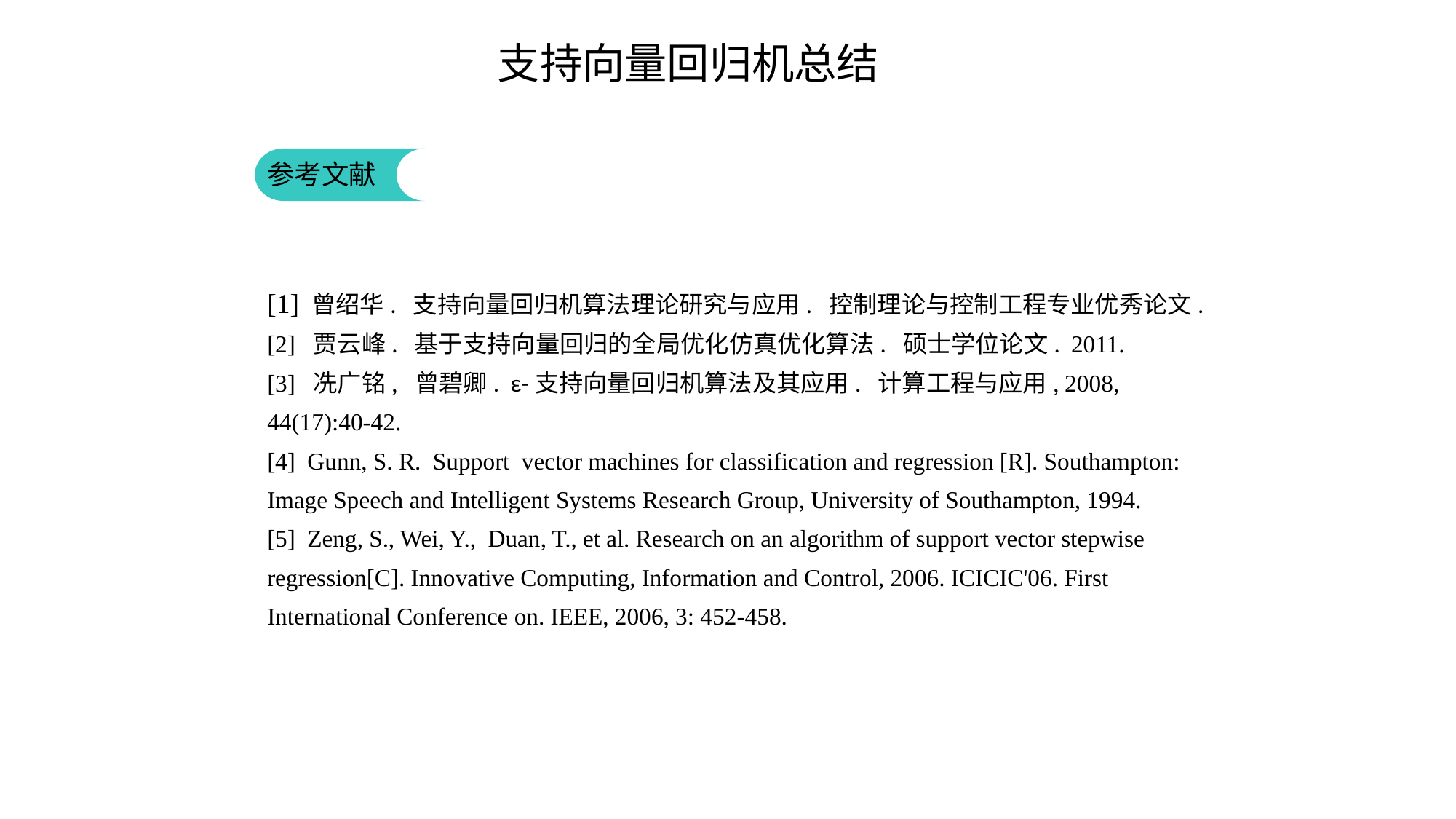

支持向量回归机总结

参考文献
[1] 曾绍华.  支持向量回归机算法理论研究与应用.  控制理论与控制工程专业优秀论文.
[2]  贾云峰.  基于支持向量回归的全局优化仿真优化算法.  硕士学位论文.  2011.
[3]  冼广铭,  曾碧卿.  ε-支持向量回归机算法及其应用.  计算工程与应用, 2008, 44(17):40-42.
[4]  Gunn, S. R.  Support  vector machines for classification and regression [R]. Southampton: Image Speech and Intelligent Systems Research Group, University of Southampton, 1994.
[5]  Zeng, S., Wei, Y.,  Duan, T., et al. Research on an algorithm of support vector stepwise regression[C]. Innovative Computing, Information and Control, 2006. ICICIC'06. First International Conference on. IEEE, 2006, 3: 452-458.